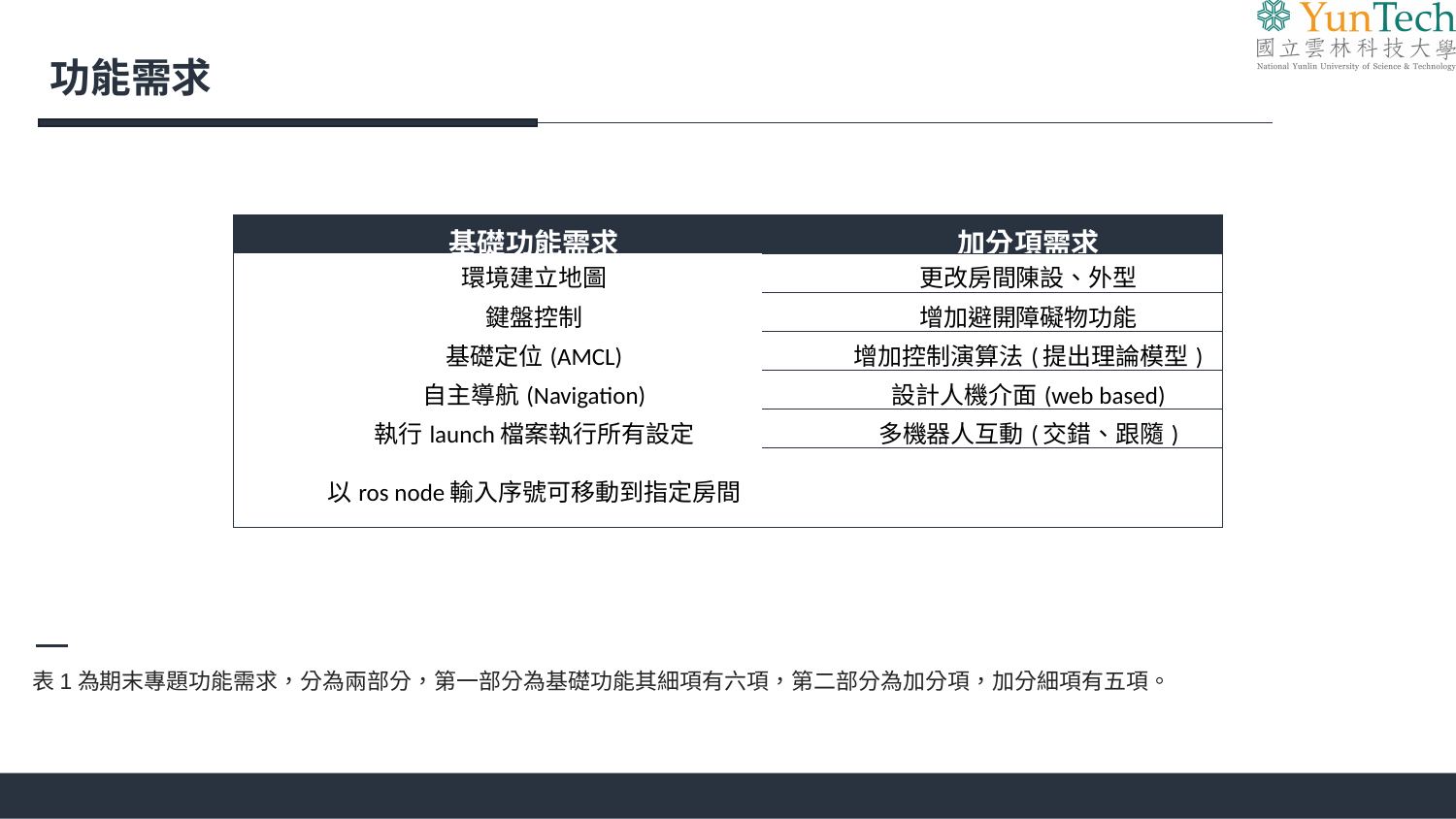

功能需求
| 基礎功能需求 | 加分項需求 |
| --- | --- |
| 環境建立地圖 | 更改房間陳設、外型 |
| 鍵盤控制 | 增加避開障礙物功能 |
| 基礎定位(AMCL) | 增加控制演算法(提出理論模型) |
| 自主導航(Navigation) | 設計人機介面(web based) |
| 執行launch檔案執行所有設定 | 多機器人互動(交錯、跟隨) |
| 以ros node輸入序號可移動到指定房間 |  |
表1為期末專題功能需求，分為兩部分，第一部分為基礎功能其細項有六項，第二部分為加分項，加分細項有五項。